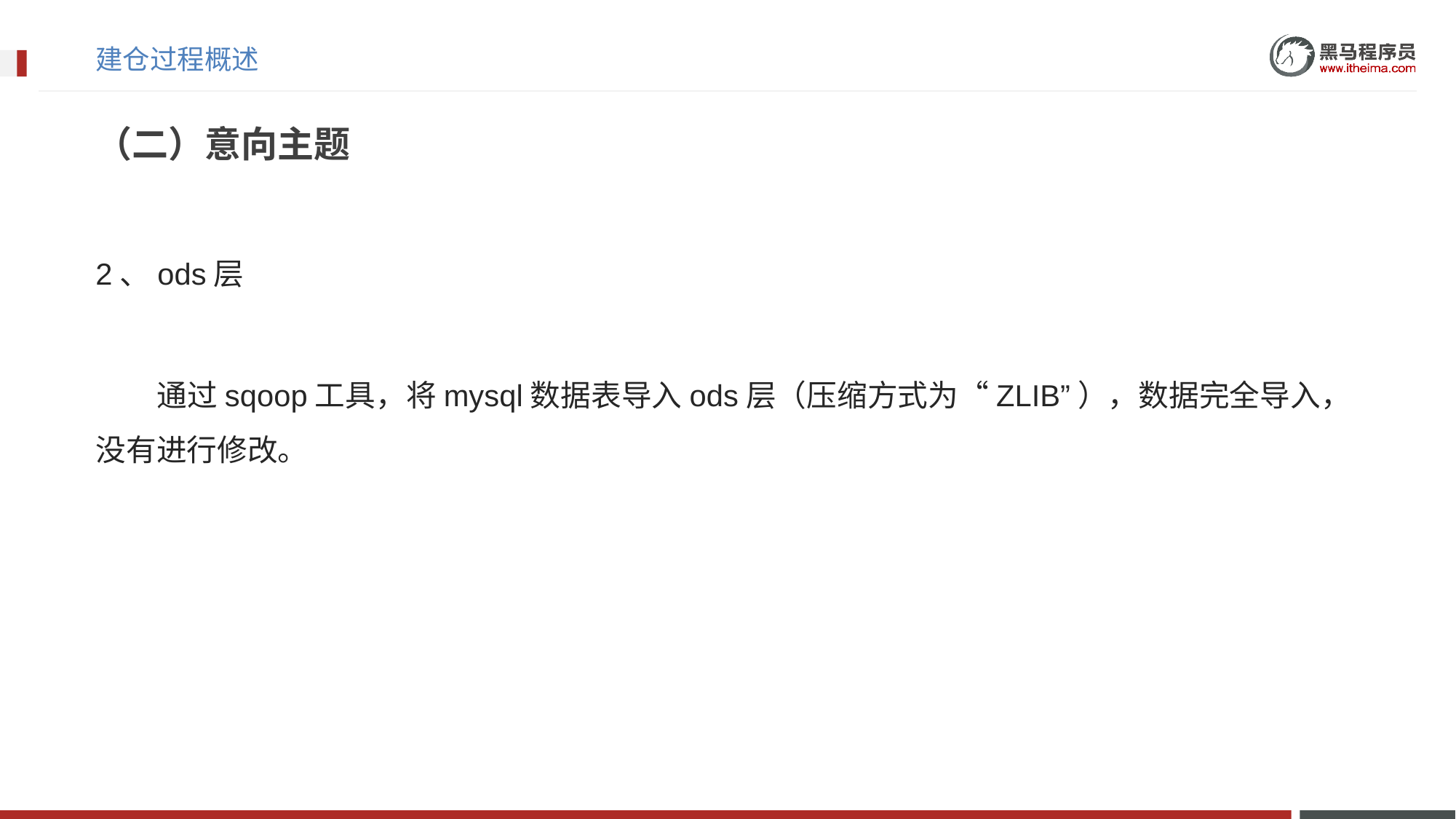

# 建仓过程概述
（二）意向主题
2、ods层

​        通过sqoop工具，将mysql数据表导入ods层（压缩方式为“ZLIB”），数据完全导入，没有进行修改。